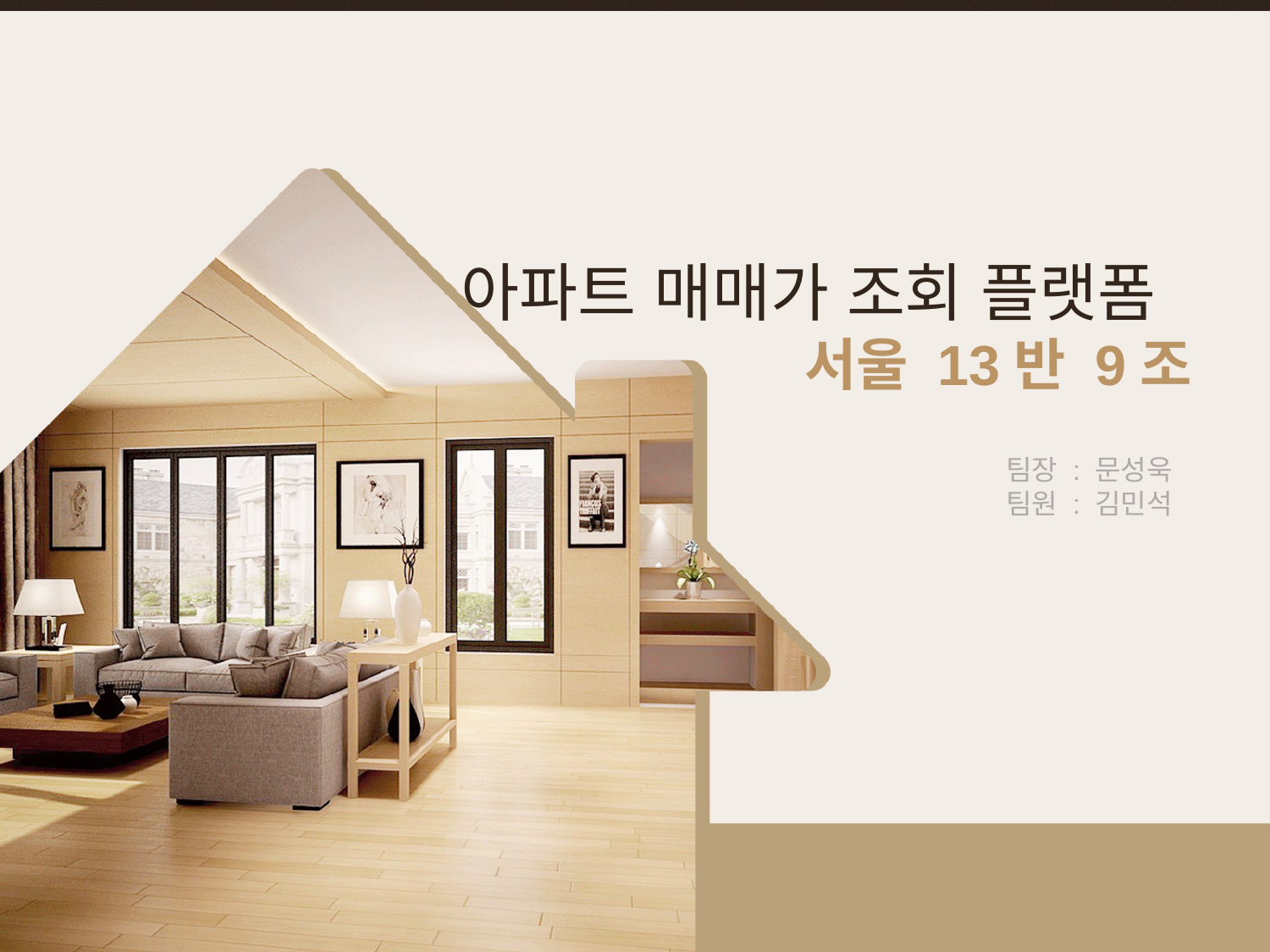

# 아파트 매매가 조회 플랫폼 서울 13반 9조
팀장 : 문성욱
팀원 : 김민석